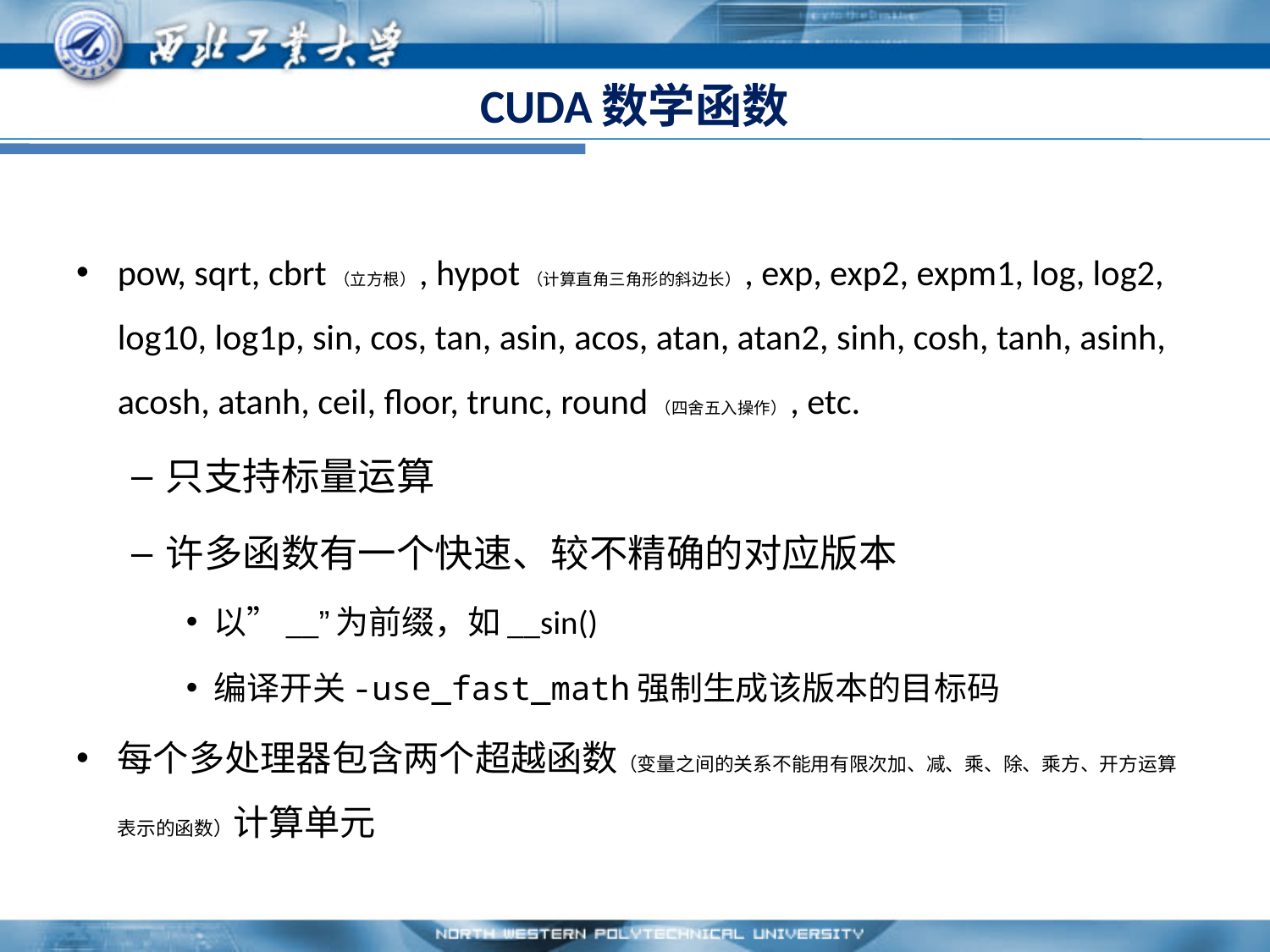

# CUDA数学函数
pow, sqrt, cbrt（立方根）, hypot（计算直角三角形的斜边长）, exp, exp2, expm1, log, log2, log10, log1p, sin, cos, tan, asin, acos, atan, atan2, sinh, cosh, tanh, asinh, acosh, atanh, ceil, floor, trunc, round（四舍五入操作）, etc.
只支持标量运算
许多函数有一个快速、较不精确的对应版本
以”__”为前缀，如__sin()
编译开关-use_fast_math强制生成该版本的目标码
每个多处理器包含两个超越函数（变量之间的关系不能用有限次加、减、乘、除、乘方、开方运算表示的函数）计算单元